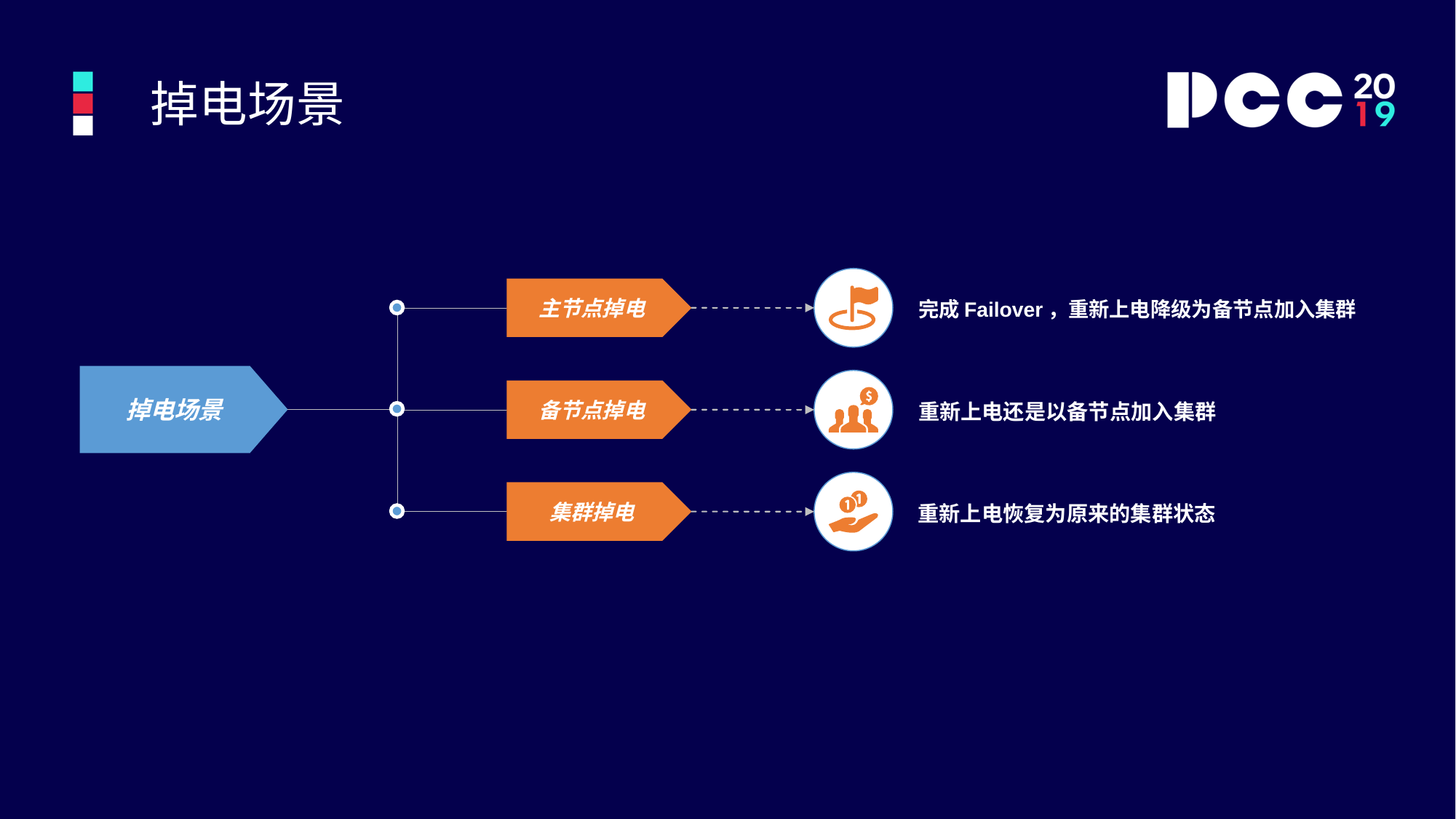

掉电场景

主节点掉电
完成Failover，重新上电降级为备节点加入集群

掉电场景

备节点掉电
重新上电还是以备节点加入集群

集群掉电
重新上电恢复为原来的集群状态